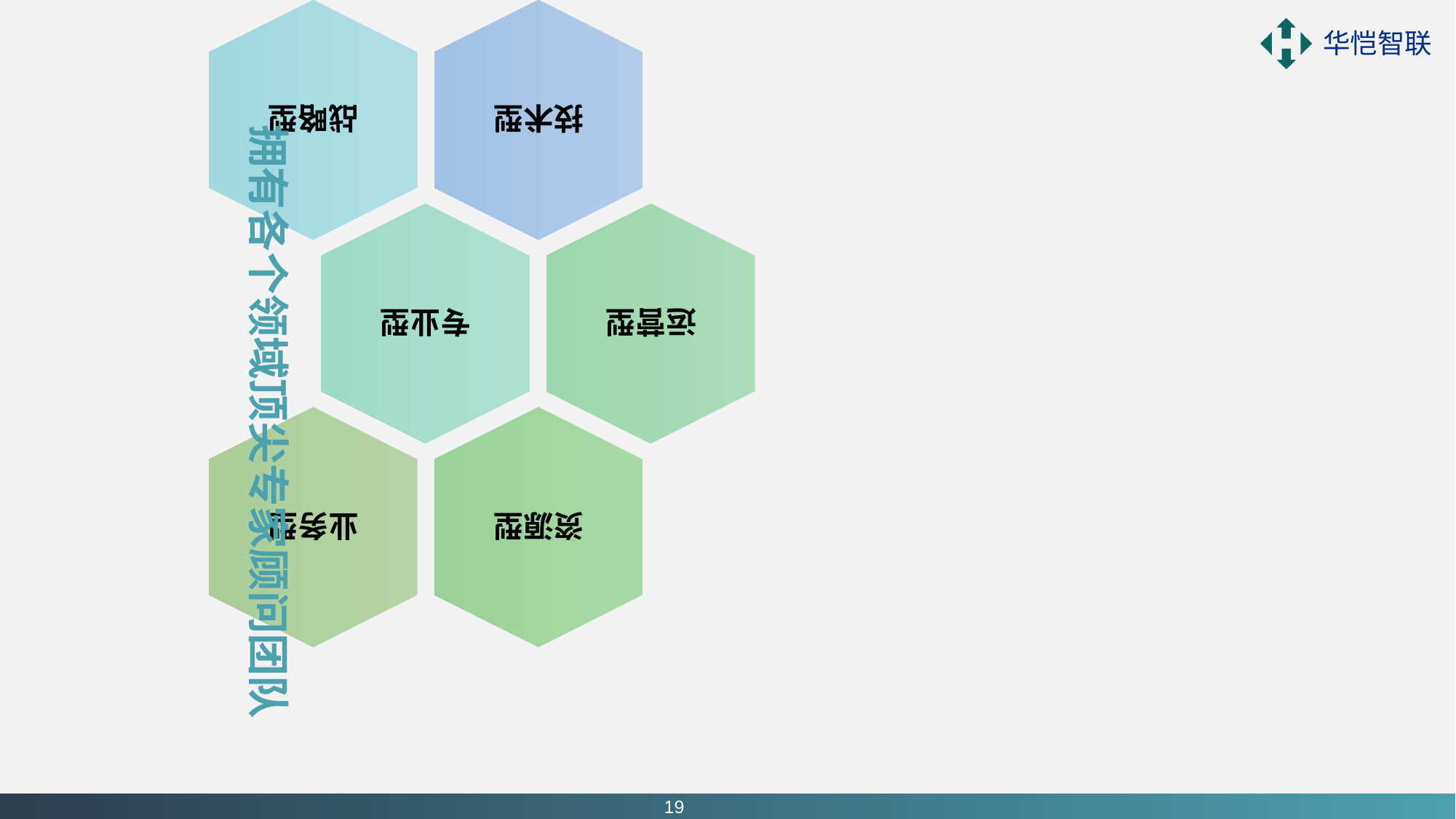

实力雄厚的专家顾问团队
技术型

战略型
专业型

运营型
资源型

业务型
拥有各个领域顶尖专家顾问团队
19